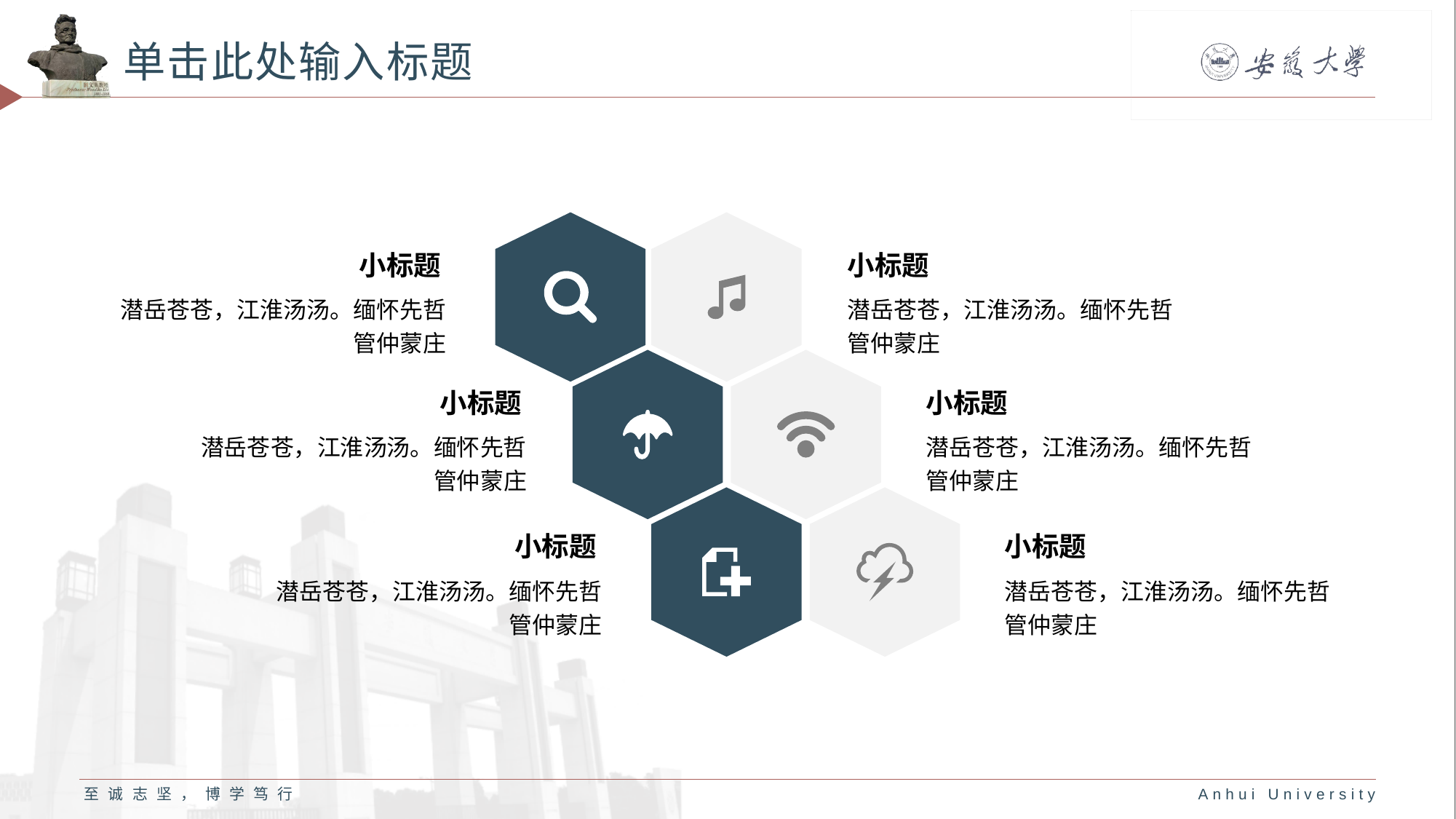

# 单击此处输入标题

小标题
潜岳苍苍，江淮汤汤。缅怀先哲
管仲蒙庄
小标题
潜岳苍苍，江淮汤汤。缅怀先哲
管仲蒙庄
小标题
潜岳苍苍，江淮汤汤。缅怀先哲
管仲蒙庄
小标题
潜岳苍苍，江淮汤汤。缅怀先哲
管仲蒙庄
小标题
潜岳苍苍，江淮汤汤。缅怀先哲
管仲蒙庄
小标题
潜岳苍苍，江淮汤汤。缅怀先哲
管仲蒙庄